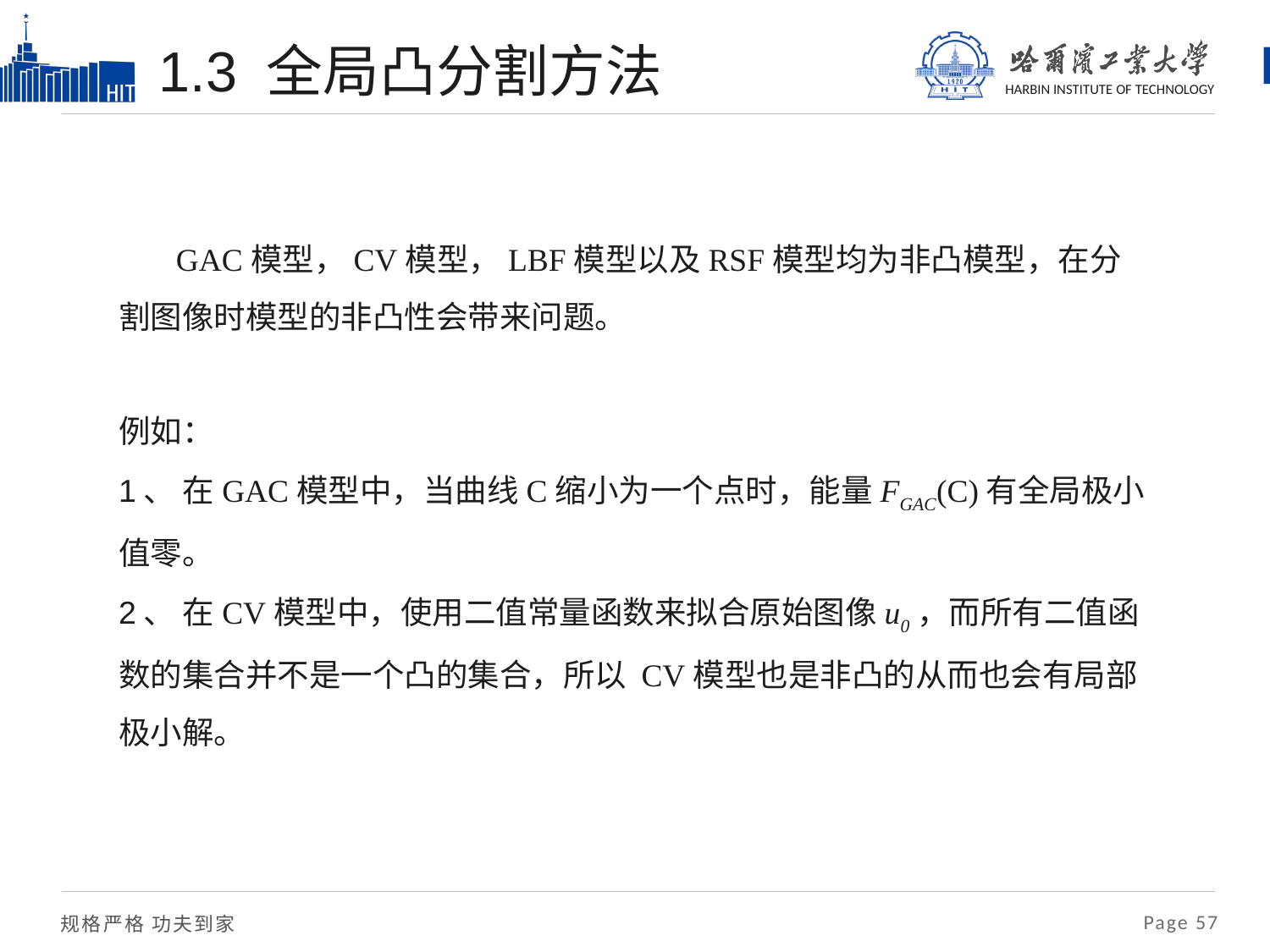

# 1.3 全局凸分割方法
        GAC模型，CV模型，LBF模型以及RSF模型均为非凸模型，在分割图像时模型的非凸性会带来问题。

例如：
1、 在GAC模型中，当曲线C缩小为一个点时，能量FGAC(C)有全局极小值零。
2、 在CV模型中，使用二值常量函数来拟合原始图像u0，而所有二值函
数的集合并不是一个凸的集合，所以 CV模型也是非凸的从而也会有局部极小解。